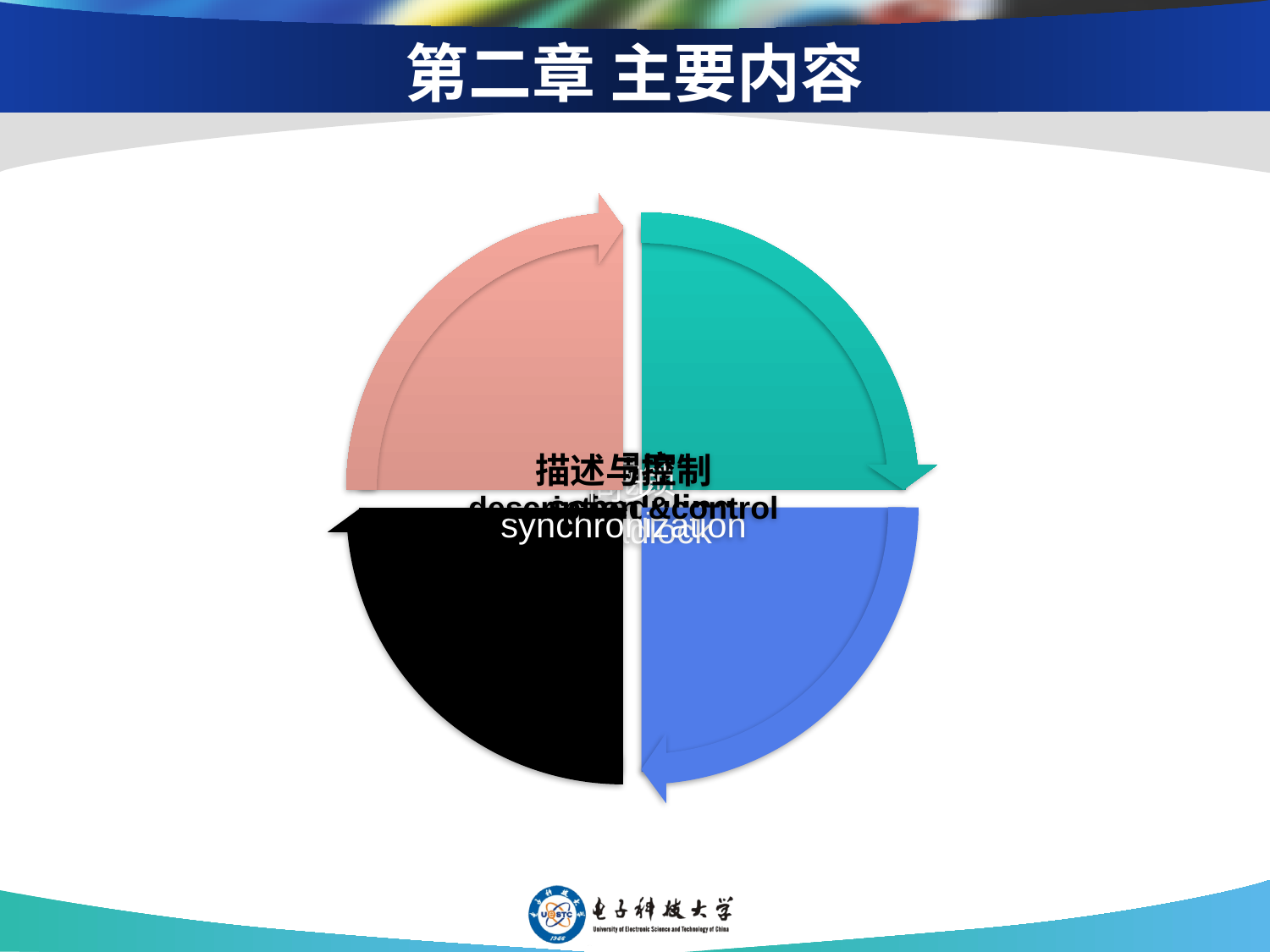

# 第二章 主要内容
调度
scheduling
死锁
deadlock
同步
synchronization
描述与控制
description &control